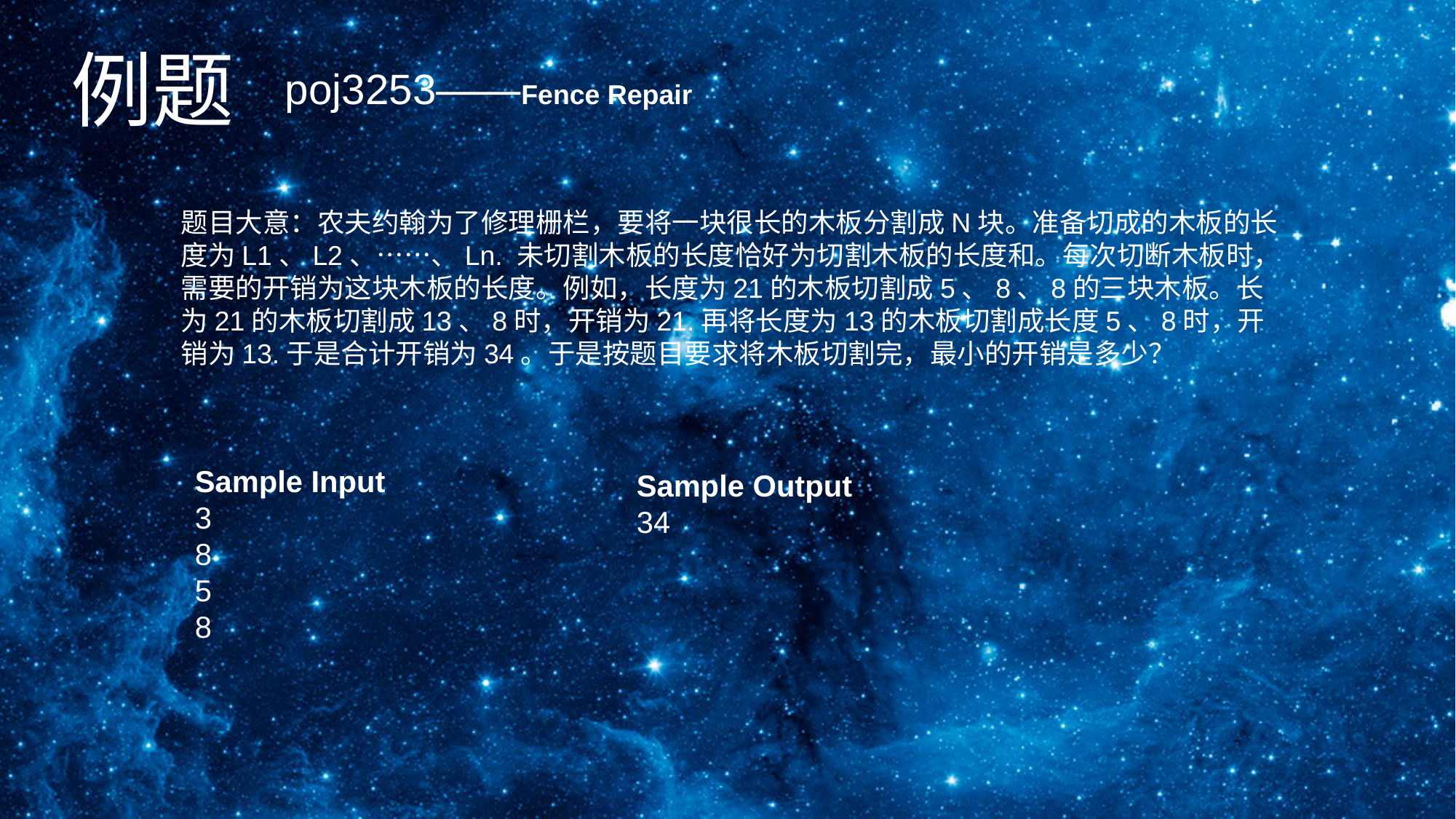

例题
poj3253——Fence Repair
题目大意：农夫约翰为了修理栅栏，要将一块很长的木板分割成N块。准备切成的木板的长度为L1、L2、……、Ln. 未切割木板的长度恰好为切割木板的长度和。每次切断木板时，需要的开销为这块木板的长度。例如，长度为21的木板切割成5、8、8的三块木板。长为21的木板切割成13、8时，开销为21.再将长度为13的木板切割成长度5、8时，开销为13.于是合计开销为34。于是按题目要求将木板切割完，最小的开销是多少？
Sample Input
3
8
5
8
Sample Output
34